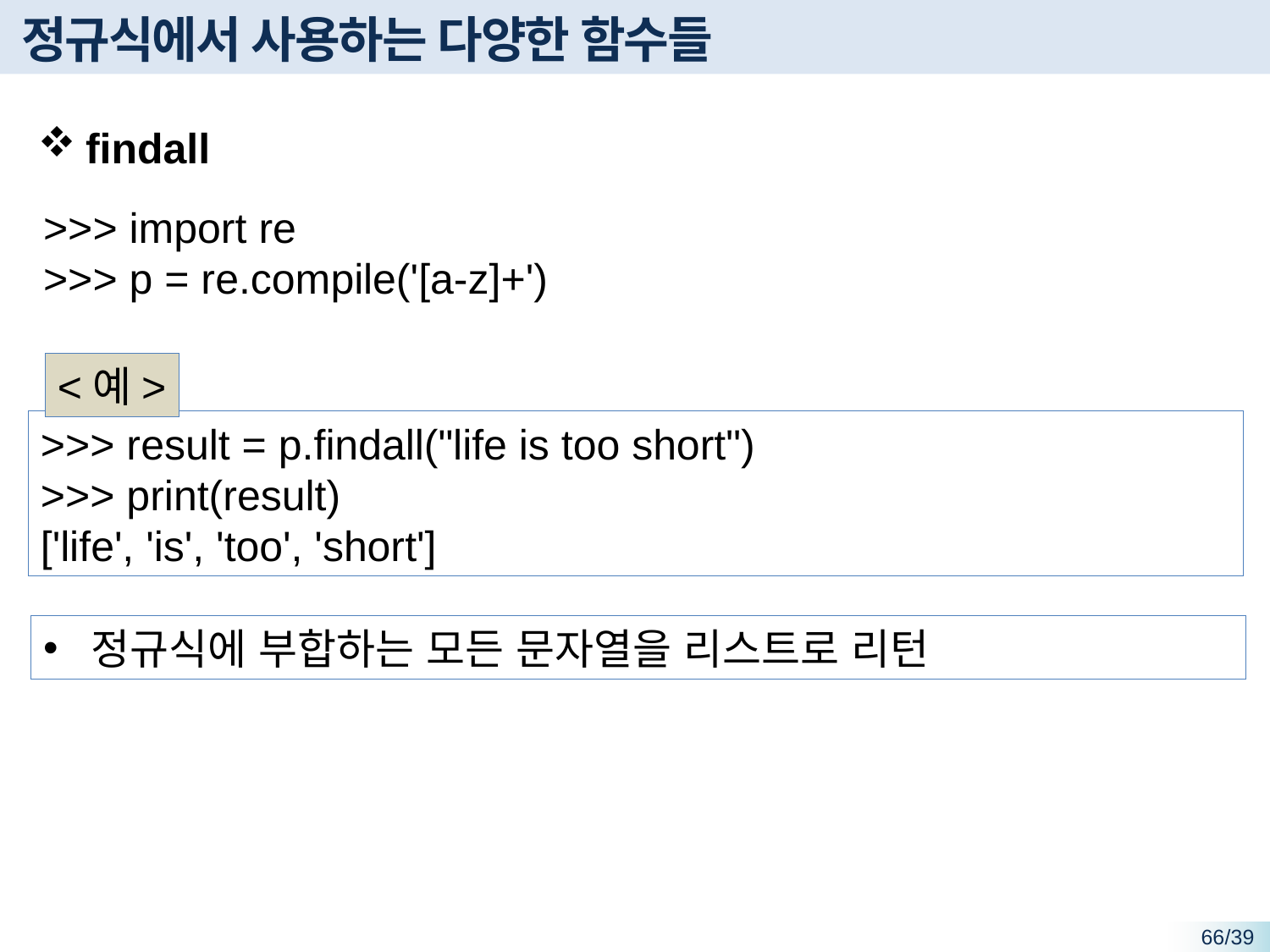

# 정규식에서 사용하는 다양한 함수들
findall
>>> import re
>>> p = re.compile('[a-z]+')
<예>
>>> result = p.findall("life is too short")
>>> print(result)
['life', 'is', 'too', 'short']
정규식에 부합하는 모든 문자열을 리스트로 리턴